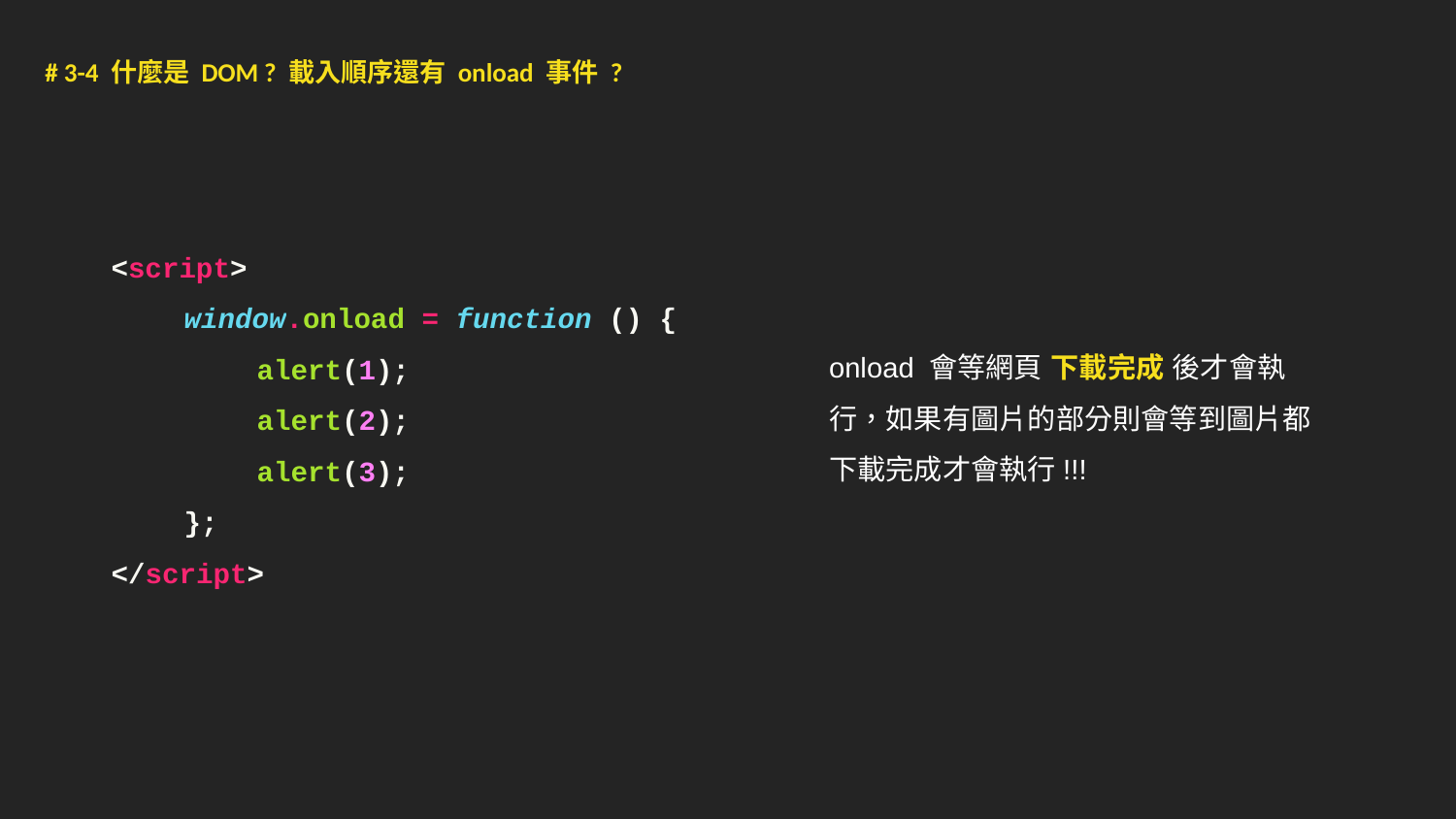

# 3-4 什麼是 DOM ? 載入順序還有 onload 事件 ?
<script>
window.onload = function () {
alert(1);
alert(2);
alert(3);
};
</script>
onload 會等網頁 下載完成 後才會執行，如果有圖片的部分則會等到圖片都下載完成才會執行!!!